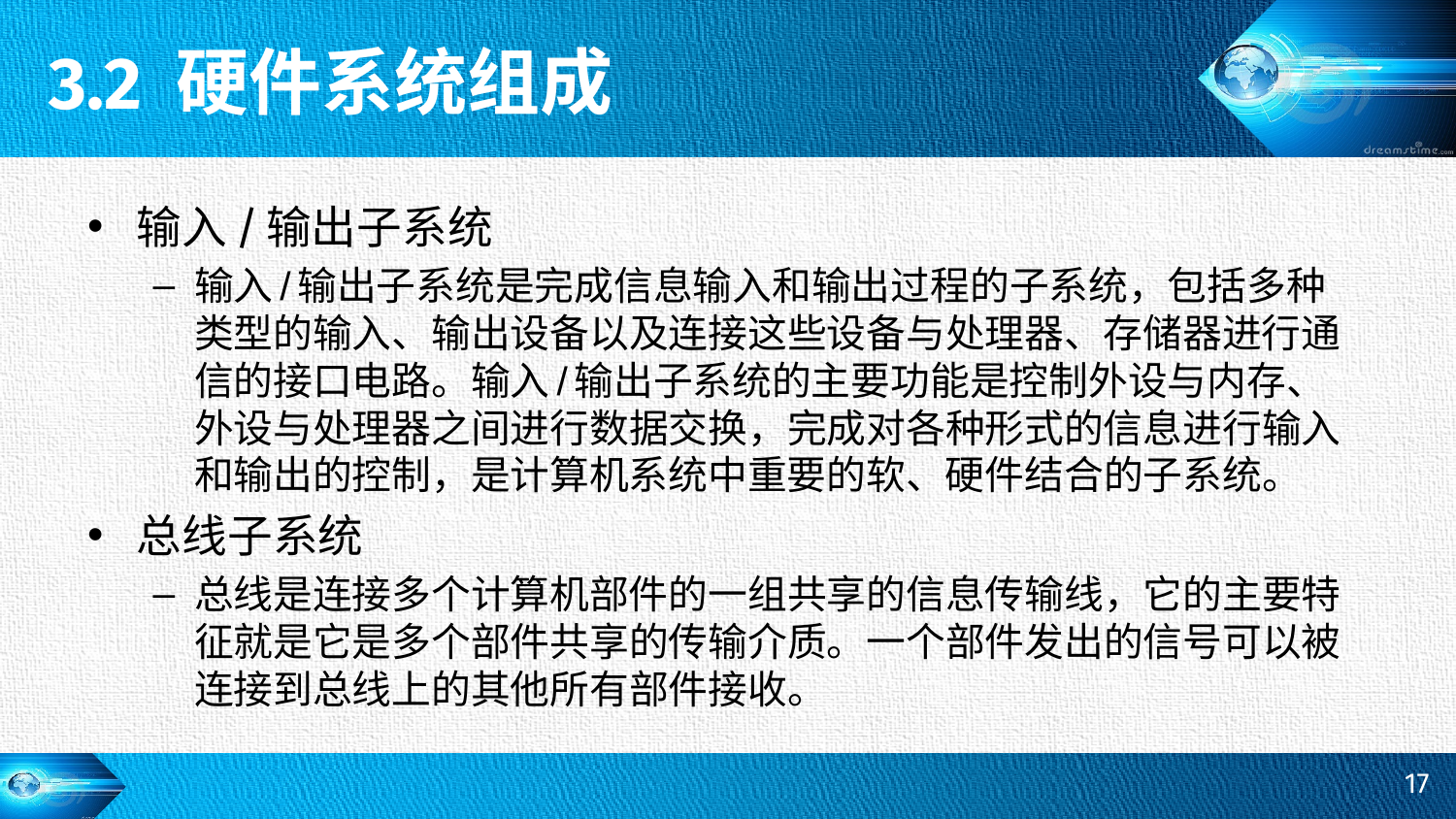

3.2 硬件系统组成
输入/输出子系统
输入/输出子系统是完成信息输入和输出过程的子系统，包括多种类型的输入、输出设备以及连接这些设备与处理器、存储器进行通信的接口电路。输入/输出子系统的主要功能是控制外设与内存、外设与处理器之间进行数据交换，完成对各种形式的信息进行输入和输出的控制，是计算机系统中重要的软、硬件结合的子系统。
总线子系统
总线是连接多个计算机部件的一组共享的信息传输线，它的主要特征就是它是多个部件共享的传输介质。一个部件发出的信号可以被连接到总线上的其他所有部件接收。

17